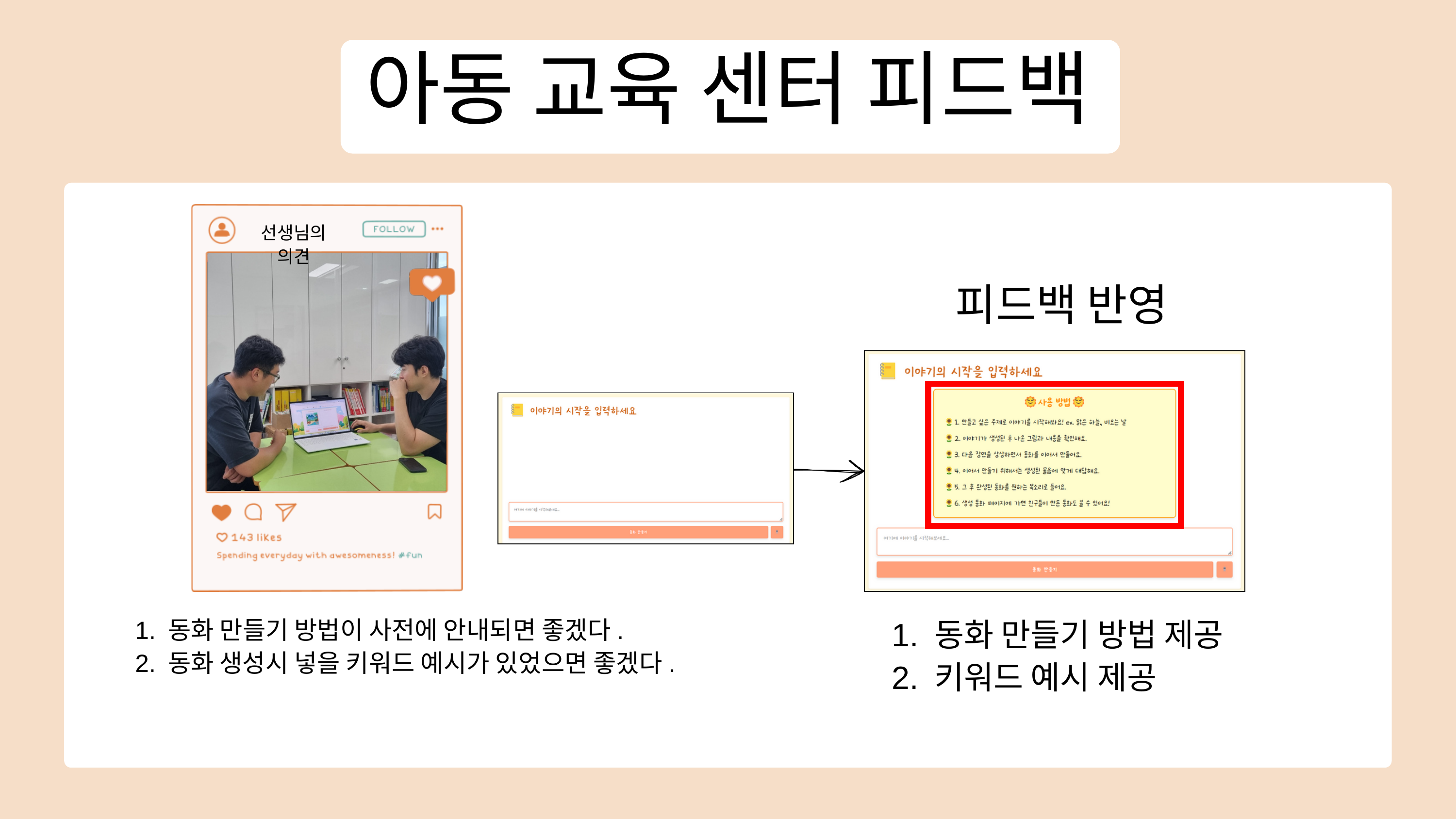

아동 교육 센터 피드백

선생님의 의견

피드백 반영

 동화 만들기 방법 제공
 키워드 예시 제공
 동화 만들기 방법이 사전에 안내되면 좋겠다.
 동화 생성시 넣을 키워드 예시가 있었으면 좋겠다.